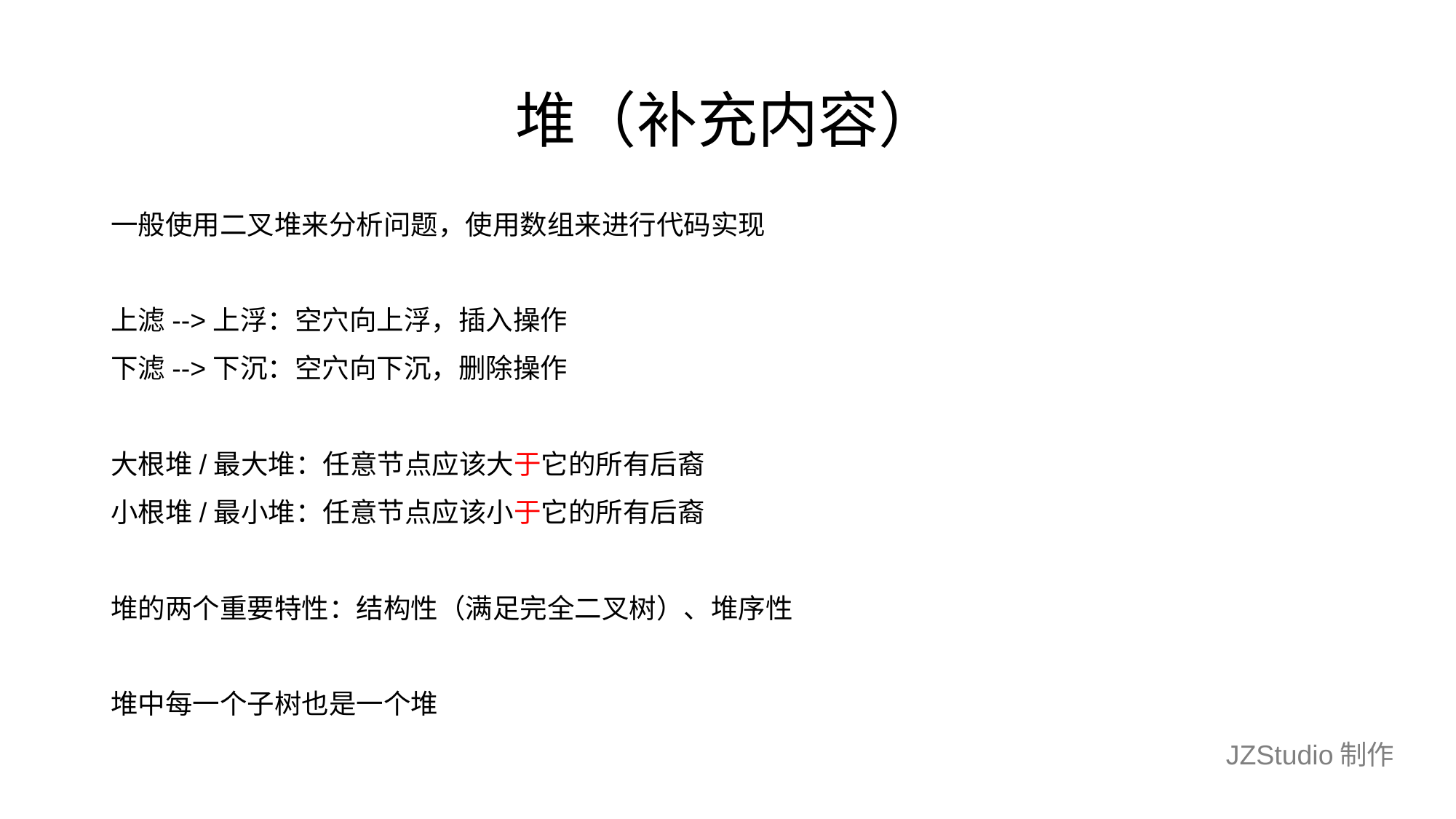

# 堆（补充内容）
一般使用二叉堆来分析问题，使用数组来进行代码实现

上滤-->上浮：空穴向上浮，插入操作
下滤-->下沉：空穴向下沉，删除操作

大根堆/最大堆：任意节点应该大于它的所有后裔
小根堆/最小堆：任意节点应该小于它的所有后裔

堆的两个重要特性：结构性（满足完全二叉树）、堆序性

堆中每一个子树也是一个堆